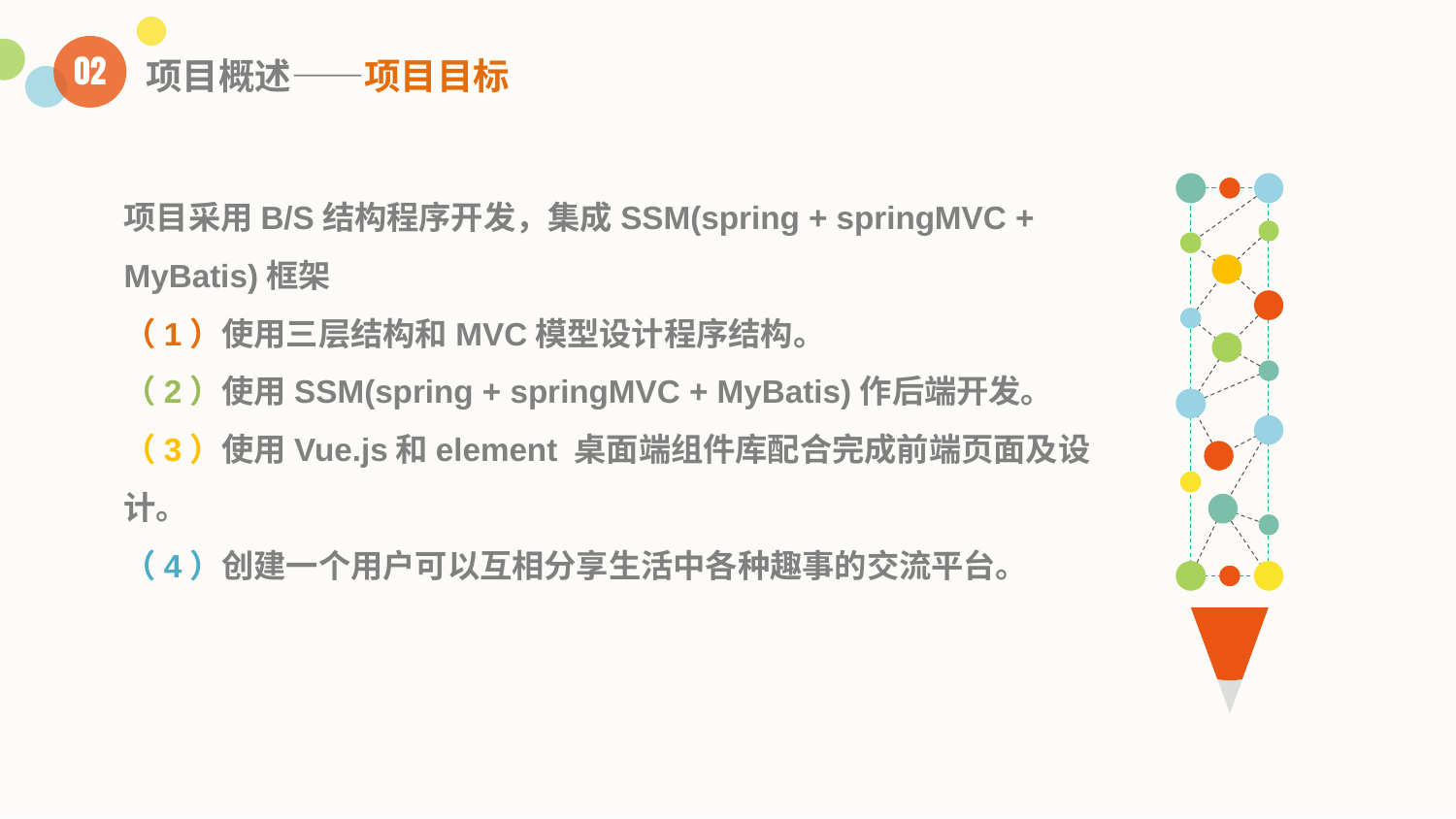

02
项目概述——项目目标

项目采用B/S结构程序开发，集成SSM(spring + springMVC + MyBatis)框架
（1）使用三层结构和MVC模型设计程序结构。
（2）使用SSM(spring + springMVC + MyBatis)作后端开发。
（3）使用Vue.js和element 桌面端组件库配合完成前端页面及设计。
（4）创建一个用户可以互相分享生活中各种趣事的交流平台。